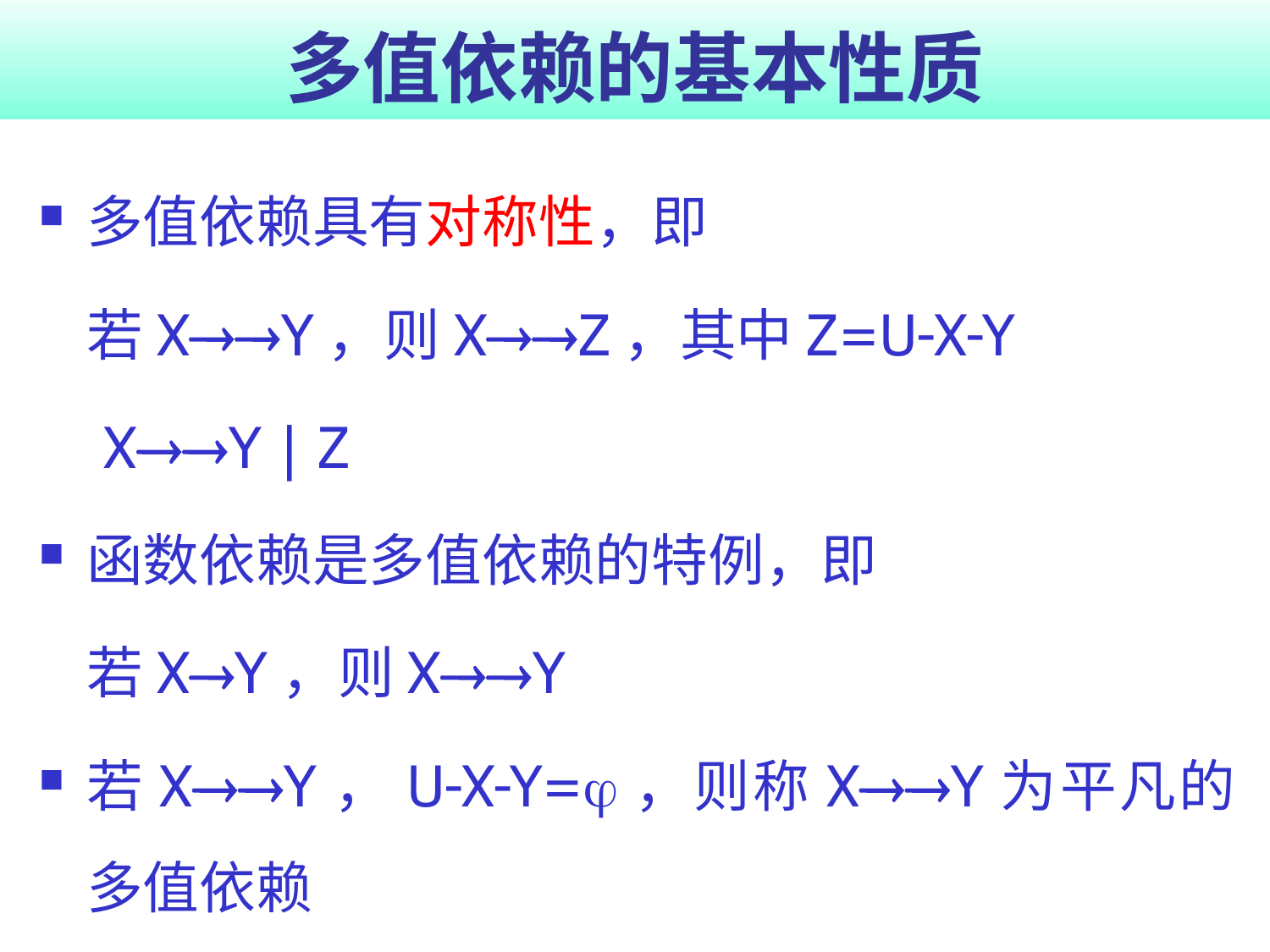

# 多值依赖的基本性质
多值依赖具有对称性，即
	若X→→Y，则X→→Z，其中Z=U-X-Y
	 X→→Y | Z
函数依赖是多值依赖的特例，即
	若X→Y，则X→→Y
若X→→Y，U-X-Y=ϕ，则称X→→Y为平凡的多值依赖